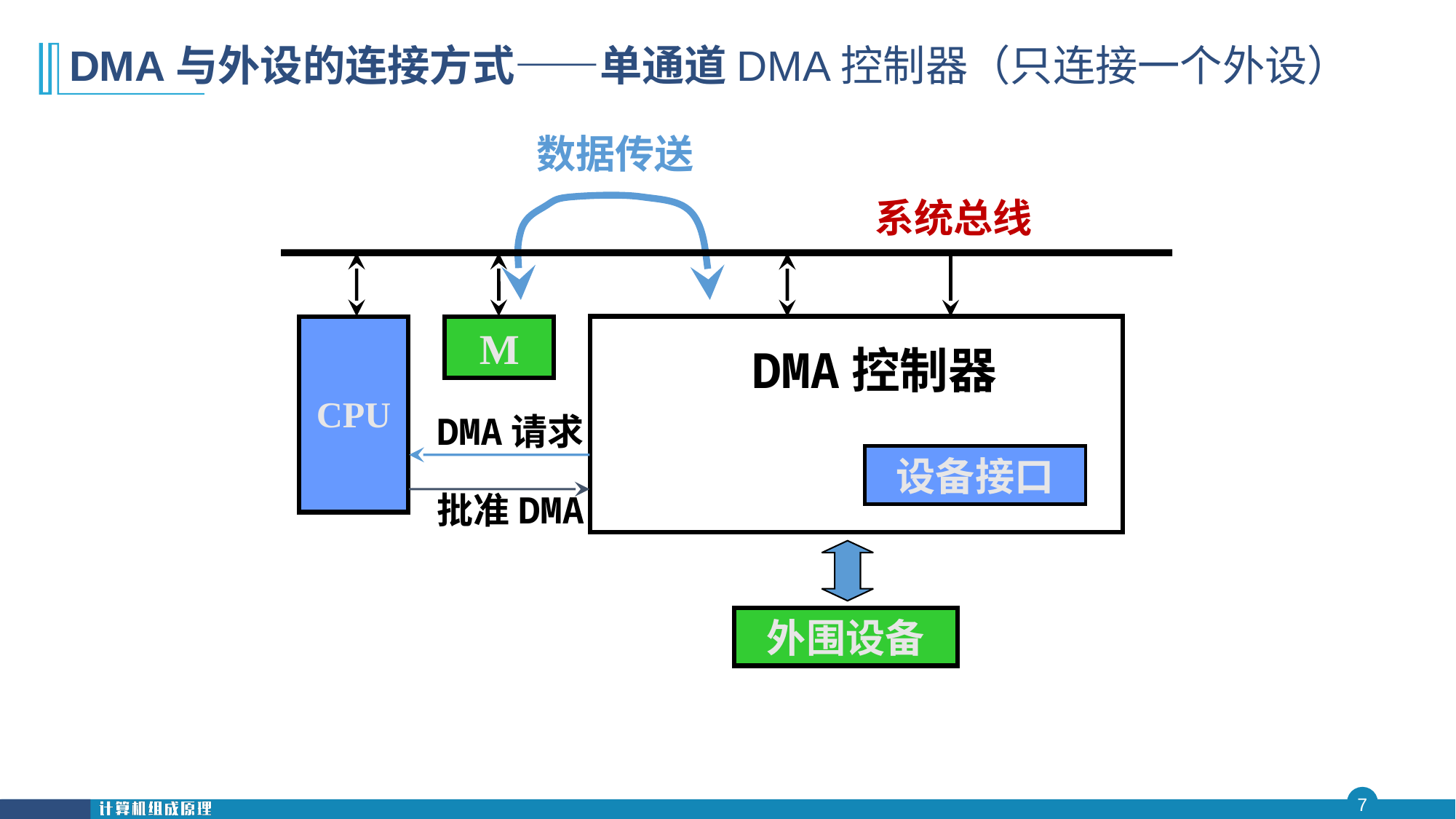

# DMA与外设的连接方式——单通道DMA控制器（只连接一个外设）
数据传送
系统总线

CPU

M

DMA控制器
DMA请求
设备接口

批准DMA

外围设备